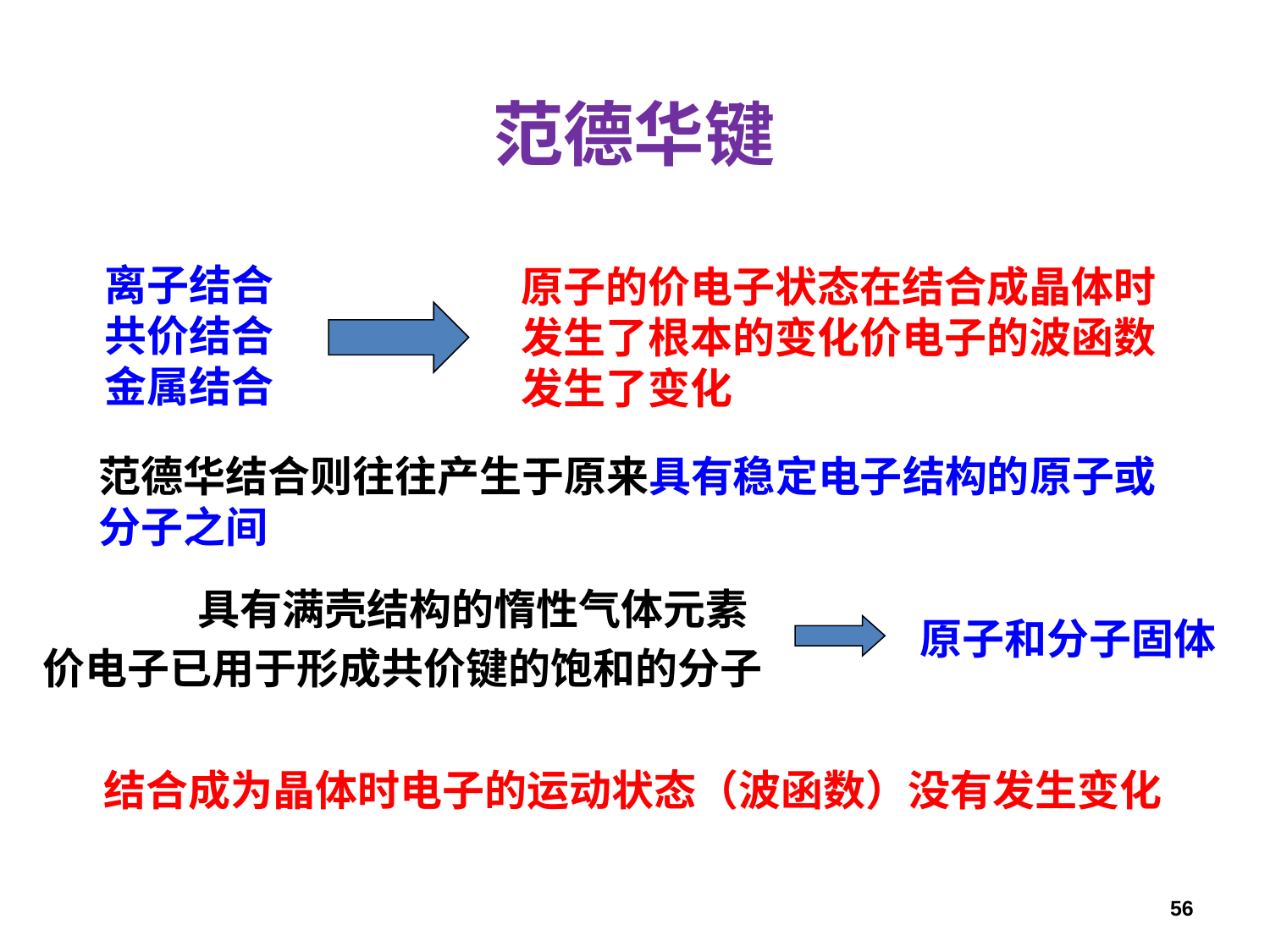

范德华键
离子结合
共价结合
金属结合
原子的价电子状态在结合成晶体时发生了根本的变化价电子的波函数发生了变化

范德华结合则往往产生于原来具有稳定电子结构的原子或分子之间
具有满壳结构的惰性气体元素
原子和分子固体

价电子已用于形成共价键的饱和的分子
结合成为晶体时电子的运动状态（波函数）没有发生变化
56